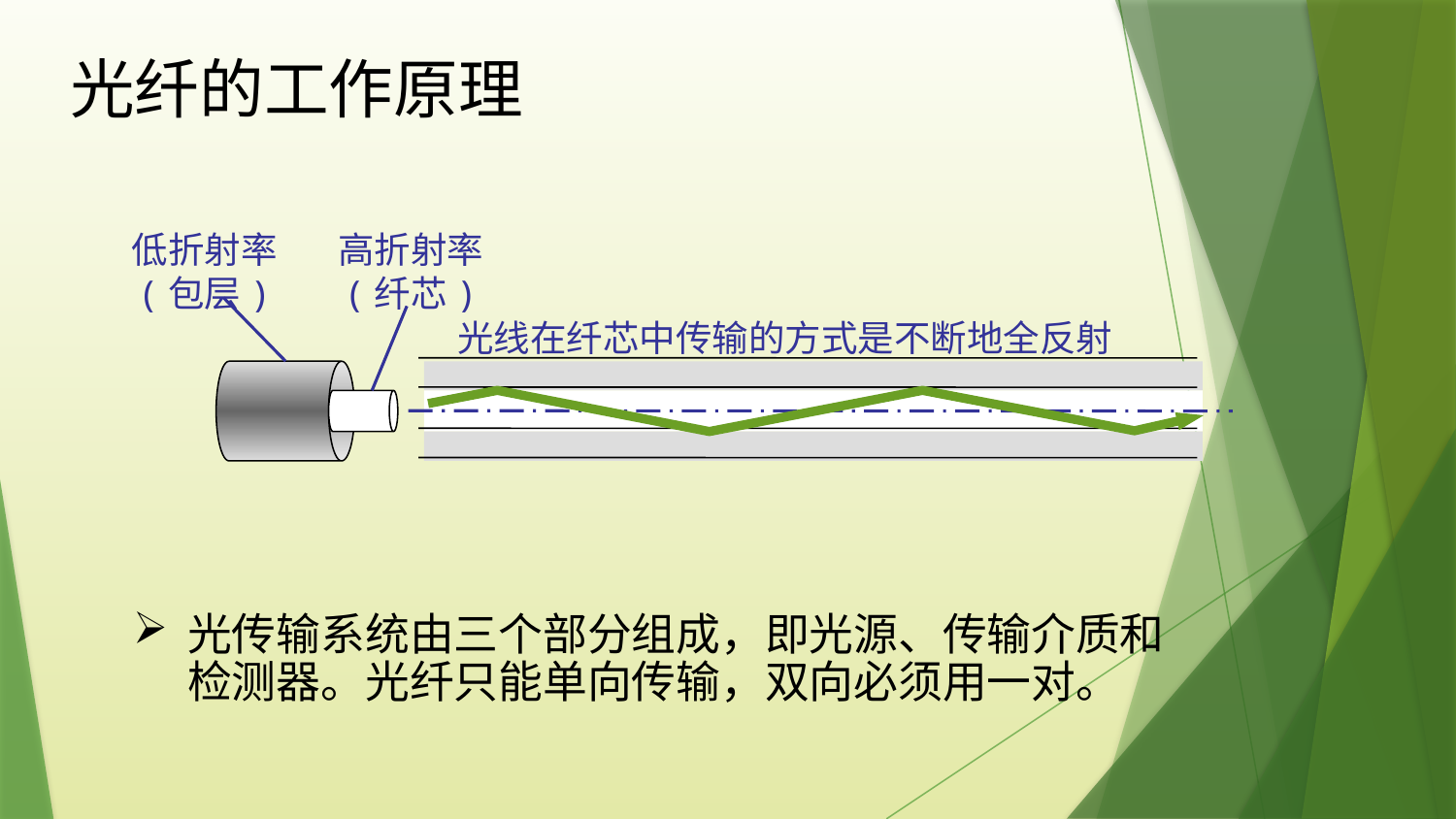

# 光纤的工作原理
低折射率
(包层)
高折射率
(纤芯)

光线在纤芯中传输的方式是不断地全反射

光传输系统由三个部分组成，即光源、传输介质和检测器。光纤只能单向传输，双向必须用一对。